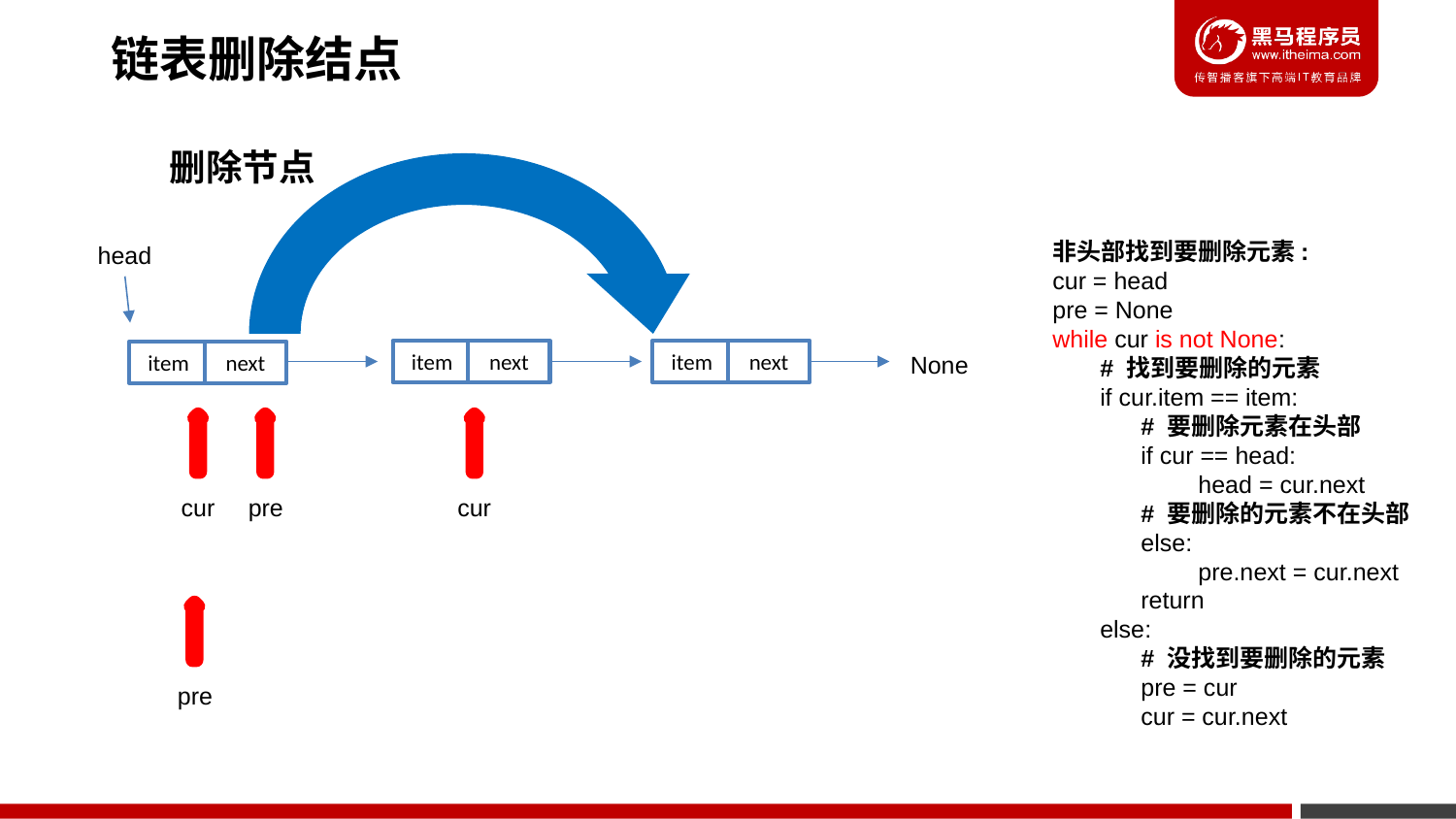

链表删除结点

删除节点
非头部找到要删除元素:
cur = head
pre = None
while cur is not None:
       # 找到要删除的元素
       if cur.item == item:
             # 要删除元素在头部
             if cur == head:
	head = cur.next
             # 要删除的元素不在头部
             else:
	pre.next = cur.next
             return
       else:
             # 没找到要删除的元素
             pre = cur
             cur = cur.next
head
next
next
item
item
next
item
None

cur
pre
cur

pre